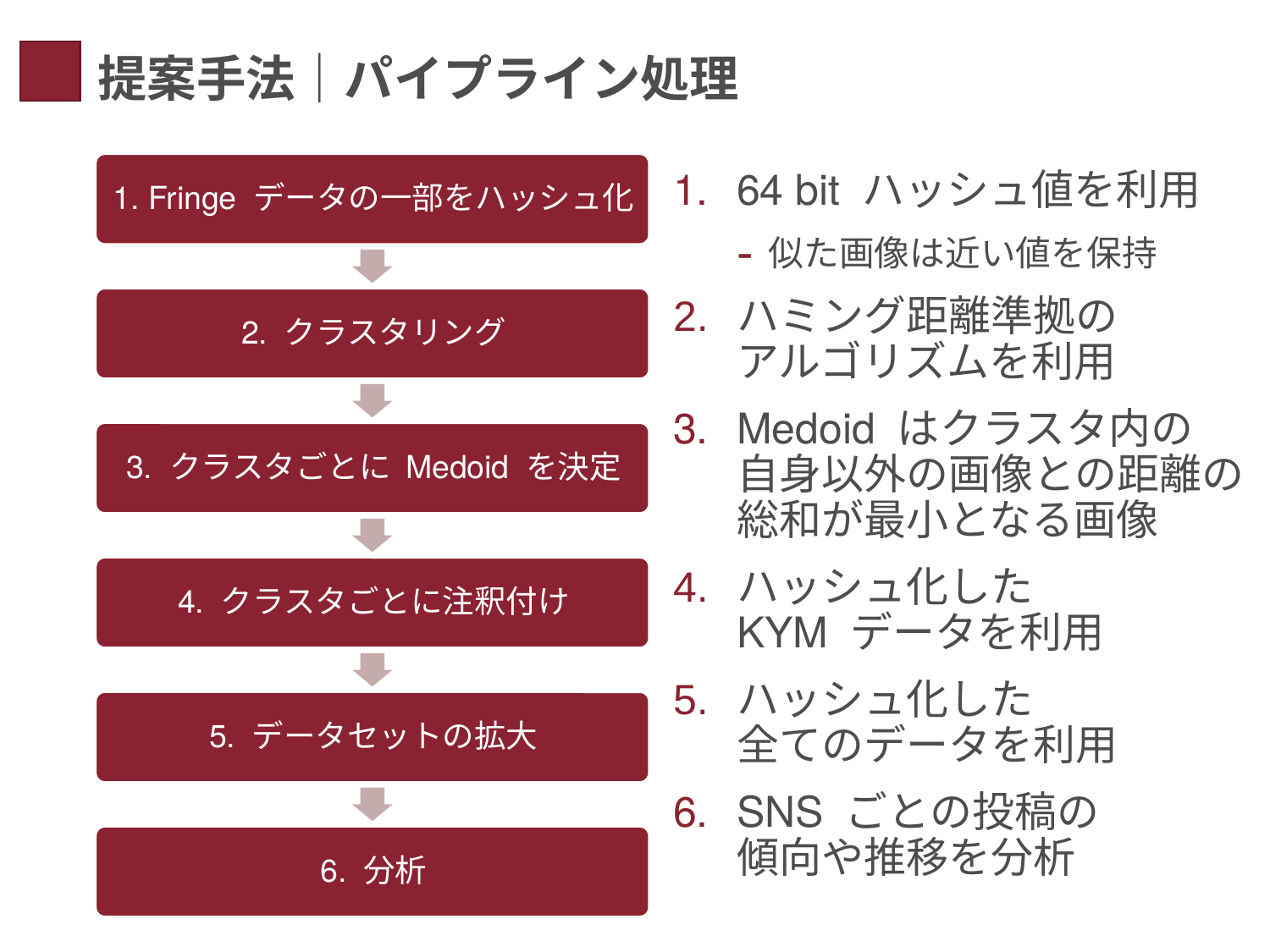

# 提案手法｜パイプライン処理
1. Fringe データの一部をハッシュ化

2. クラスタリング

3. クラスタごとに Medoid を決定

4. クラスタごとに注釈付け

5. データセットの拡大

6. 分析
64 bit ハッシュ値を利用
似た画像は近い値を保持
ハミング距離準拠の
アルゴリズムを利用
Medoid はクラスタ内の
自身以外の画像との距離の
総和が最小となる画像
ハッシュ化した
KYM データを利用
ハッシュ化した
全てのデータを利用
SNS ごとの投稿の
傾向や推移を分析
7